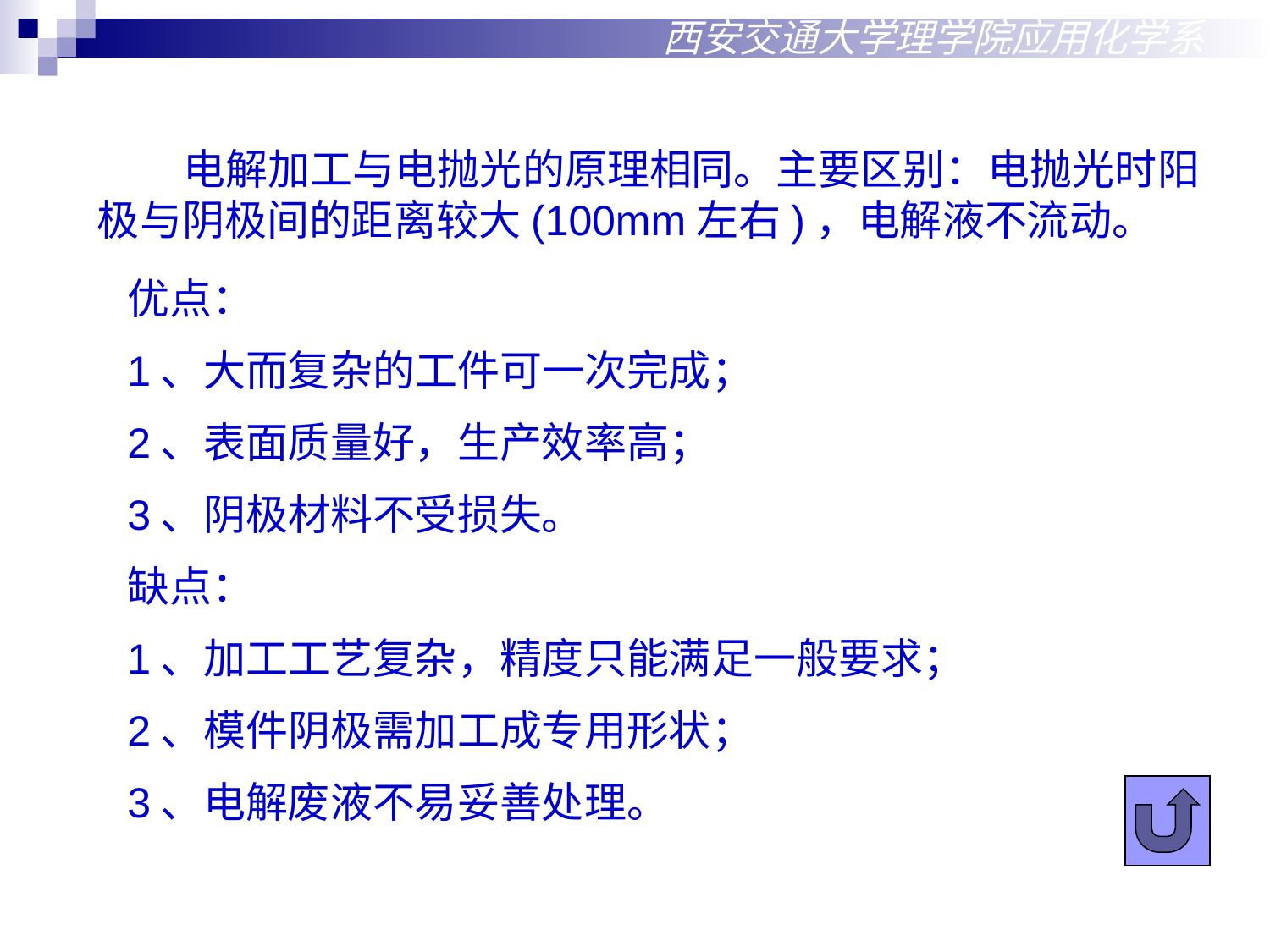

西安交通大学理学院应用化学系
        电解加工与电抛光的原理相同。主要区别：电抛光时阳极与阴极间的距离较大(100mm左右)，电解液不流动。
优点：
1、大而复杂的工件可一次完成；
2、表面质量好，生产效率高；
3、阴极材料不受损失。
缺点：
1、加工工艺复杂，精度只能满足一般要求；
2、模件阴极需加工成专用形状；
3、电解废液不易妥善处理。